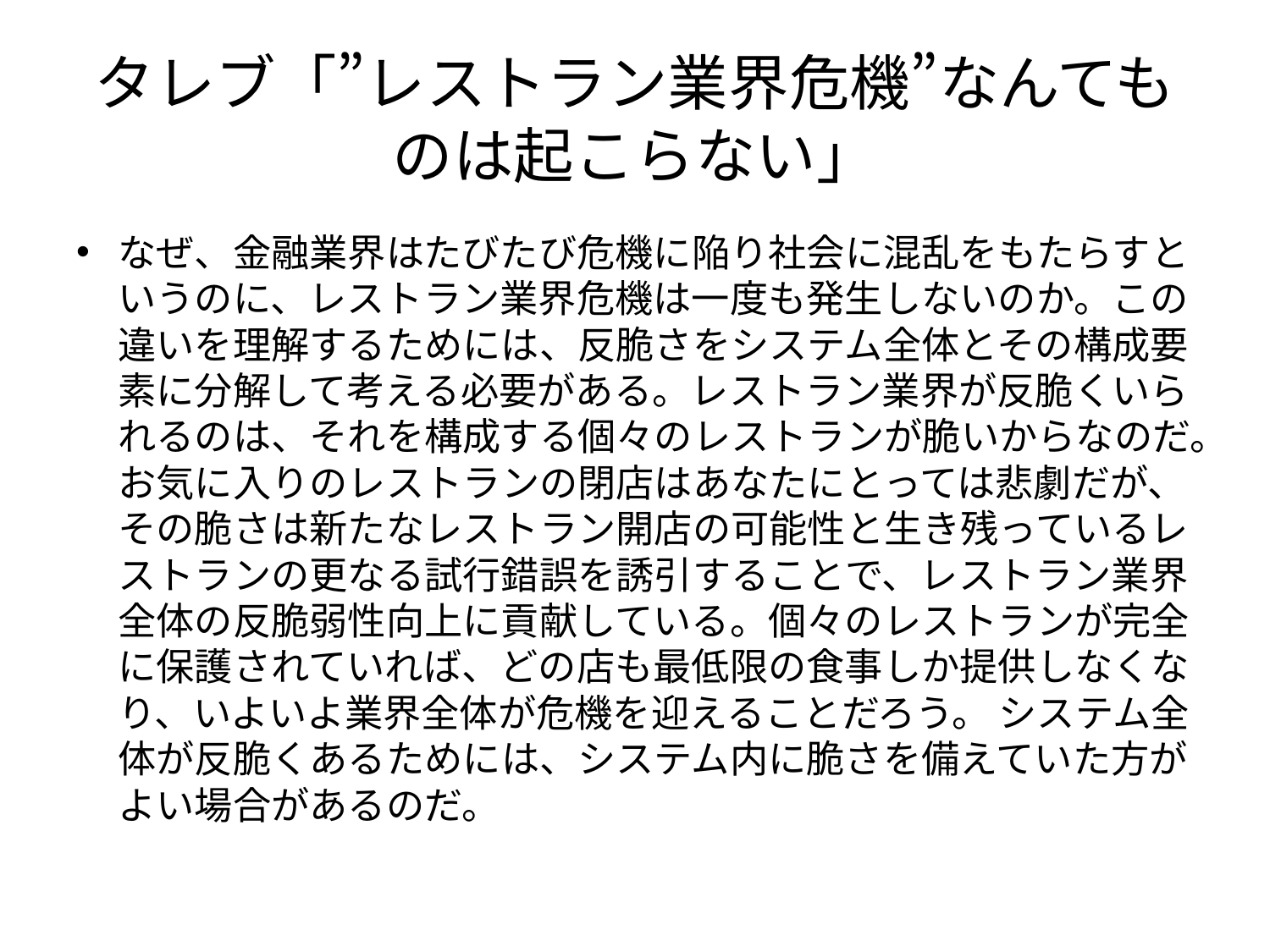

# タレブ「”レストラン業界危機”なんてものは起こらない」
なぜ、金融業界はたびたび危機に陥り社会に混乱をもたらすというのに、レストラン業界危機は一度も発生しないのか。この違いを理解するためには、反脆さをシステム全体とその構成要素に分解して考える必要がある。レストラン業界が反脆くいられるのは、それを構成する個々のレストランが脆いからなのだ。お気に入りのレストランの閉店はあなたにとっては悲劇だが、その脆さは新たなレストラン開店の可能性と生き残っているレストランの更なる試行錯誤を誘引することで、レストラン業界全体の反脆弱性向上に貢献している。個々のレストランが完全に保護されていれば、どの店も最低限の食事しか提供しなくなり、いよいよ業界全体が危機を迎えることだろう。 システム全体が反脆くあるためには、システム内に脆さを備えていた方がよい場合があるのだ。